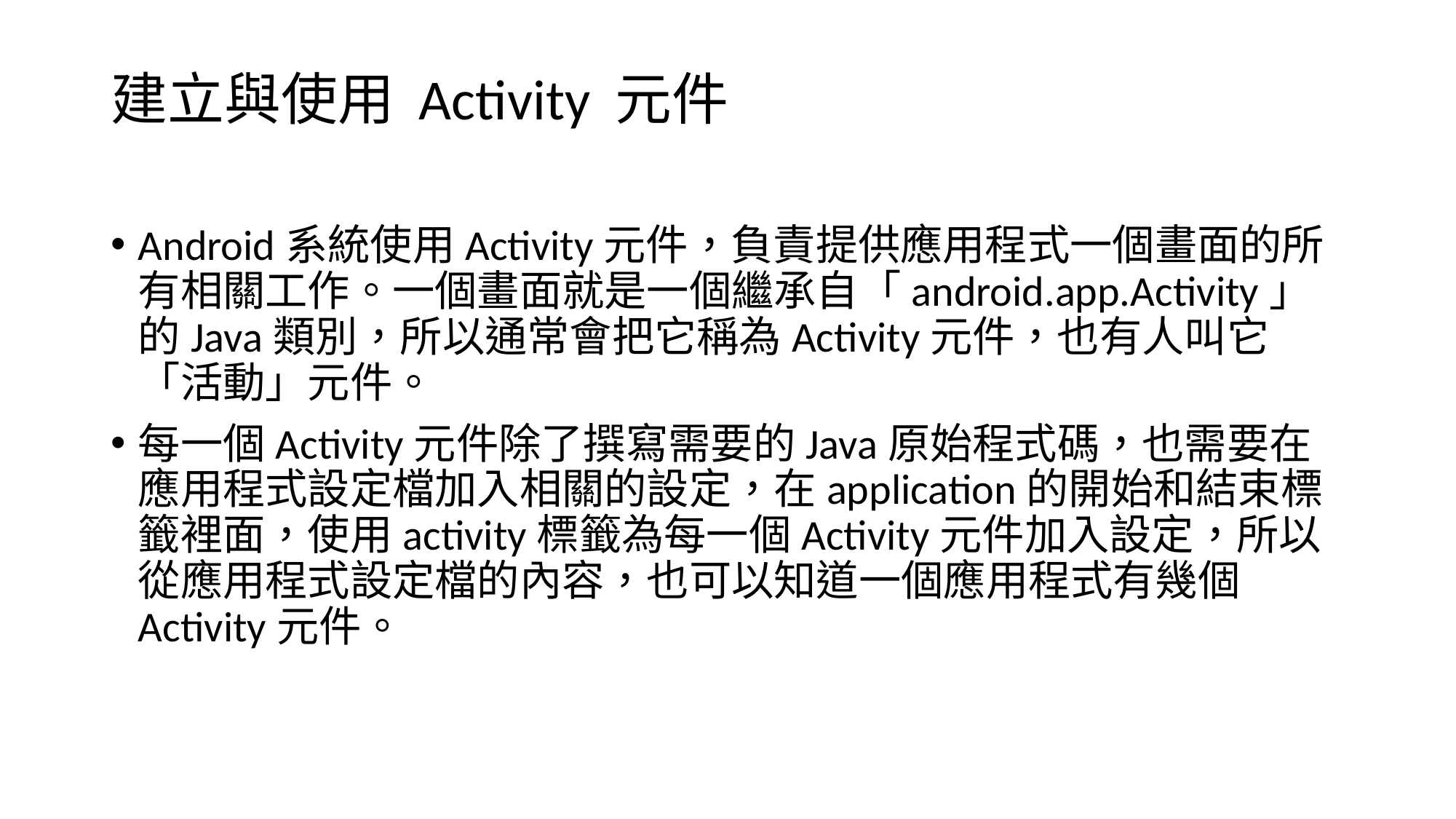

# 建立與使用 Activity 元件
Android系統使用Activity元件，負責提供應用程式一個畫面的所有相關工作。一個畫面就是一個繼承自「android.app.Activity」的Java類別，所以通常會把它稱為Activity元件，也有人叫它「活動」元件。
每一個Activity元件除了撰寫需要的Java原始程式碼，也需要在應用程式設定檔加入相關的設定，在application的開始和結束標籤裡面，使用activity標籤為每一個Activity元件加入設定，所以從應用程式設定檔的內容，也可以知道一個應用程式有幾個Activity元件。